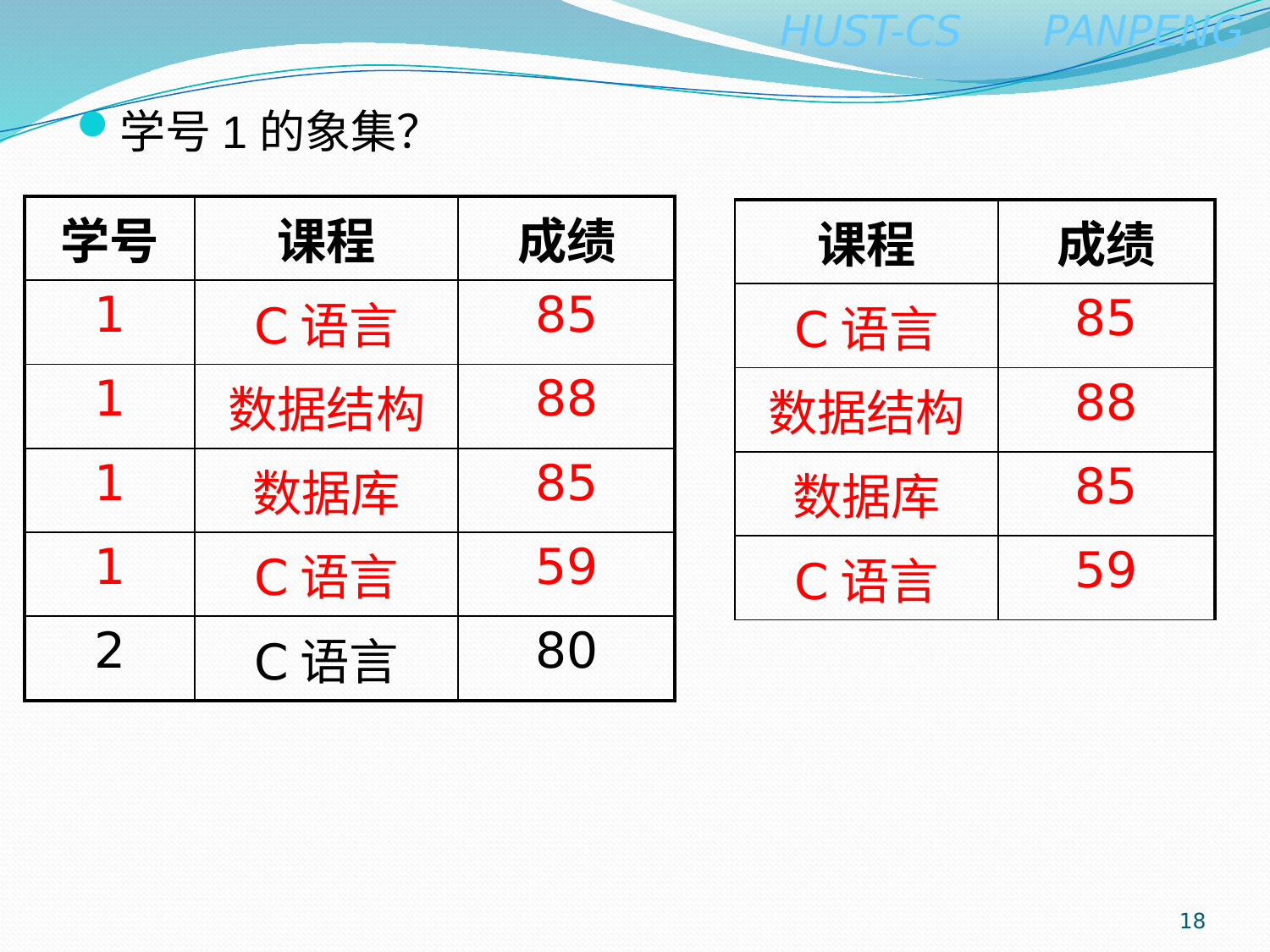

学号1的象集？
| 学号 | 课程 | 成绩 |
| --- | --- | --- |
| 1 | C语言 | 85 |
| 1 | 数据结构 | 88 |
| 1 | 数据库 | 85 |
| 1 | C语言 | 59 |
| 2 | C语言 | 80 |
| 课程 | 成绩 |
| --- | --- |
| C语言 | 85 |
| 数据结构 | 88 |
| 数据库 | 85 |
| C语言 | 59 |
18